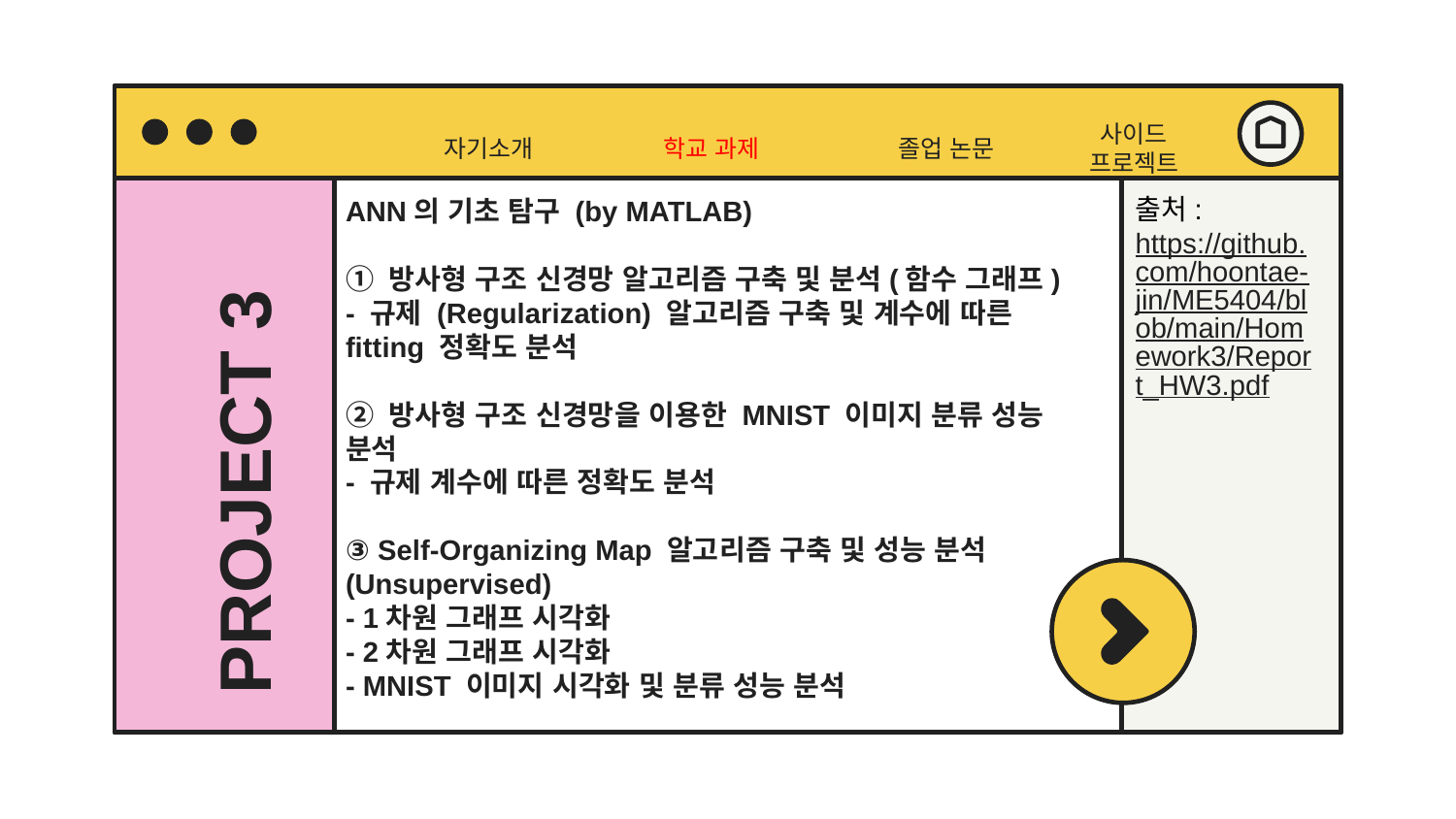

자기소개
사이드 프로젝트
졸업 논문
학교 과제

ANN의 기초 탐구 (by MATLAB)

① 방사형 구조 신경망 알고리즘 구축 및 분석(함수 그래프)
- 규제 (Regularization) 알고리즘 구축 및 계수에 따른 fitting 정확도 분석

② 방사형 구조 신경망을 이용한 MNIST 이미지 분류 성능 분석
- 규제 계수에 따른 정확도 분석

③ Self-Organizing Map 알고리즘 구축 및 성능 분석 (Unsupervised)
- 1차원 그래프 시각화
- 2차원 그래프 시각화
- MNIST 이미지 시각화 및 분류 성능 분석

출처:
https://github.com/hoontae-jin/ME5404/blob/main/Homework3/Report_HW3.pdf
# PROJECT 3